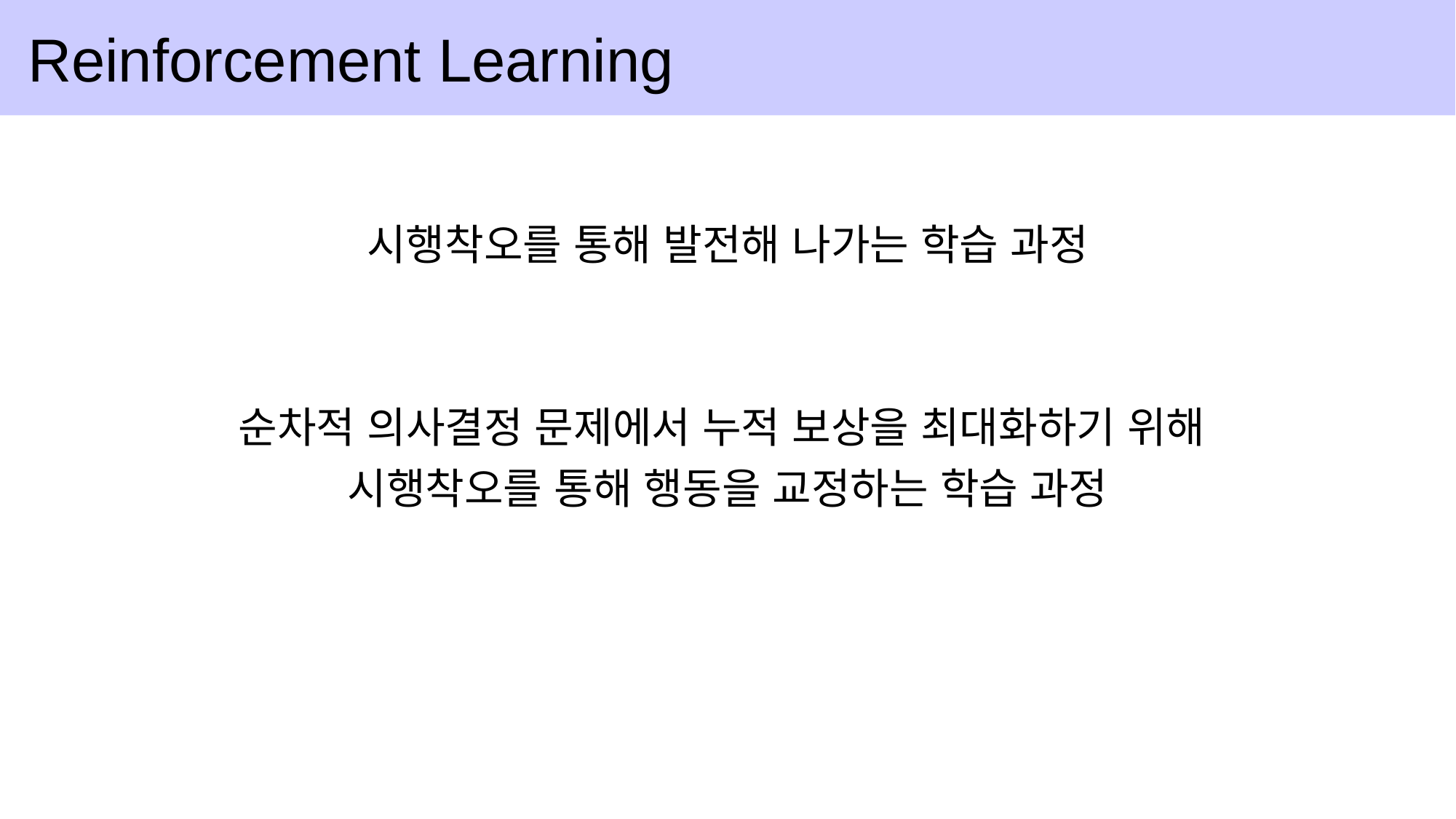

Reinforcement Learning
시행착오를 통해 발전해 나가는 학습 과정

순차적 의사결정 문제에서 누적 보상을 최대화하기 위해
시행착오를 통해 행동을 교정하는 학습 과정